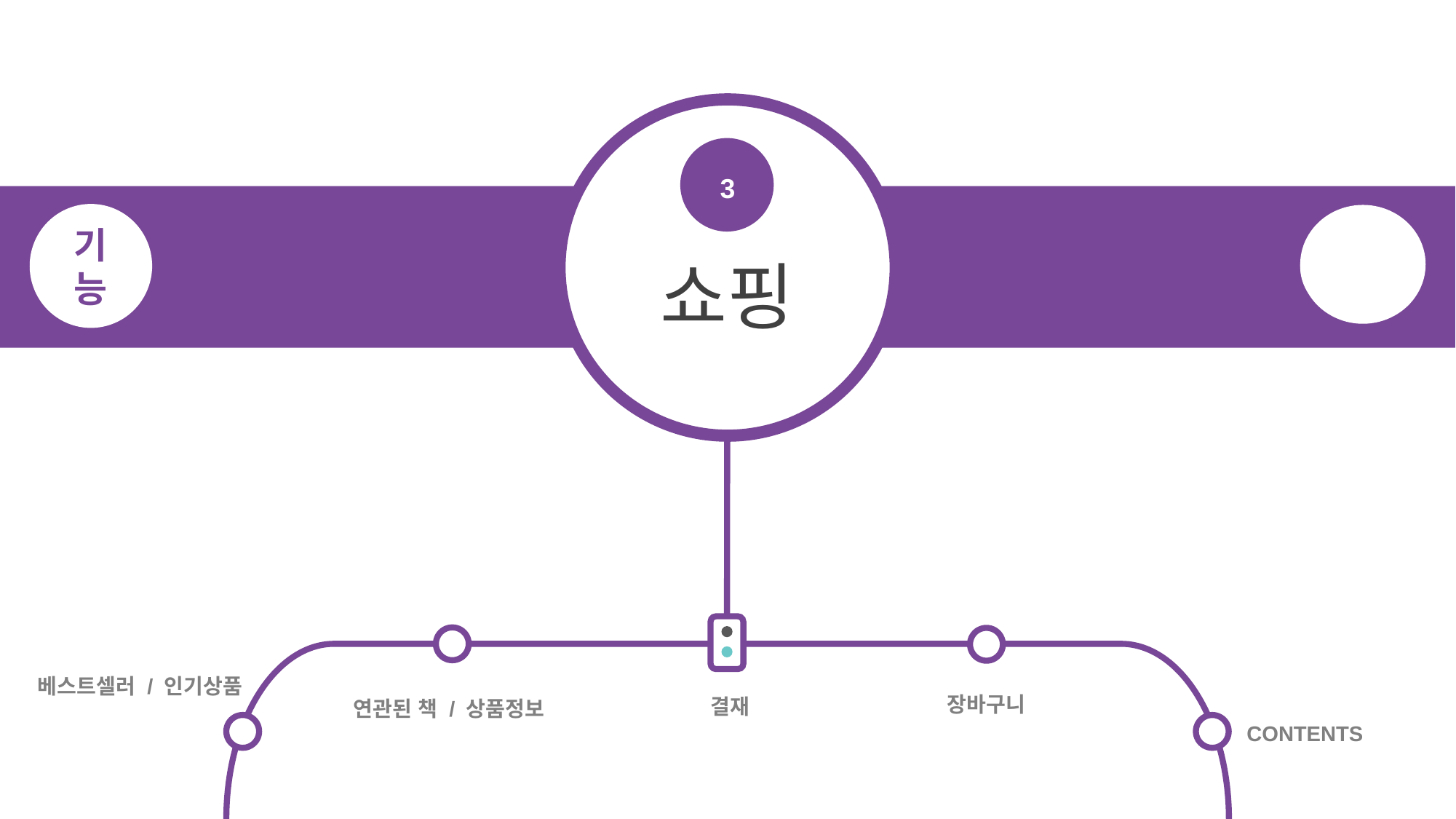

3

기능

기능
쇼핑

베스트셀러 / 인기상품
장바구니
결재
연관된 책 / 상품정보
CONTENTS